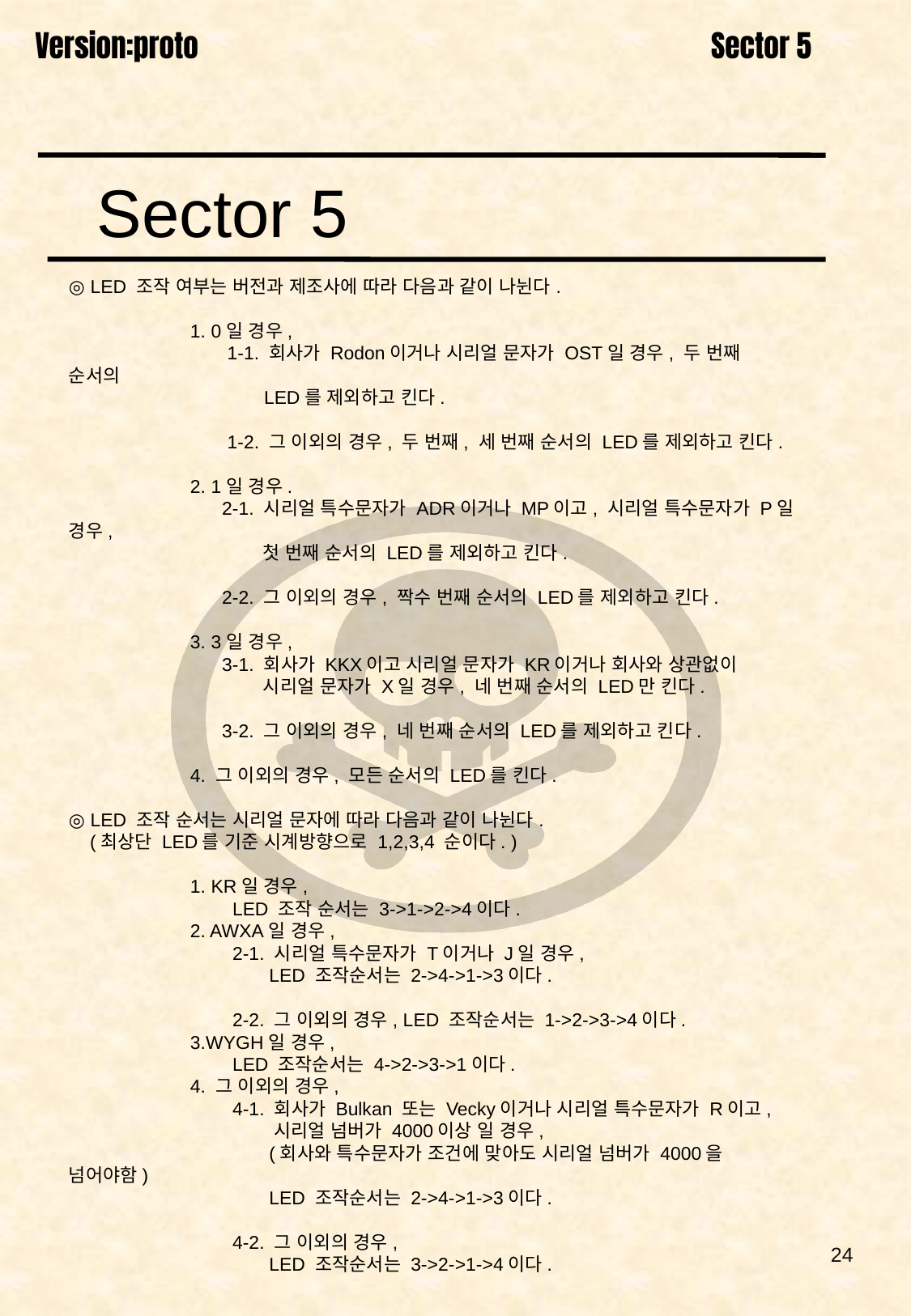

Version:proto
Sector 5
Sector 5
◎ LED 조작 여부는 버전과 제조사에 따라 다음과 같이 나뉜다.

	1. 0일 경우,
	       1-1. 회사가 Rodon이거나 시리얼 문자가 OST일 경우, 두 번째 순서의
	              LED를 제외하고 킨다.

	       1-2. 그 이외의 경우, 두 번째, 세 번째 순서의 LED를 제외하고 킨다.

	2. 1일 경우.
	      2-1. 시리얼 특수문자가 ADR이거나 MP이고, 시리얼 특수문자가 P일 경우,
	             첫 번째 순서의 LED를 제외하고 킨다.

	      2-2. 그 이외의 경우, 짝수 번째 순서의 LED를 제외하고 킨다.

	3. 3일 경우,
	      3-1. 회사가 KKX이고 시리얼 문자가 KR이거나 회사와 상관없이
	             시리얼 문자가 X일 경우, 네 번째 순서의 LED만 킨다.

	      3-2. 그 이외의 경우, 네 번째 순서의 LED를 제외하고 킨다.

	4. 그 이외의 경우, 모든 순서의 LED를 킨다.

◎ LED 조작 순서는 시리얼 문자에 따라 다음과 같이 나뉜다.
    (최상단 LED를 기준 시계방향으로 1,2,3,4 순이다. )

	1. KR일 경우,
	        LED 조작 순서는 3->1->2->4이다.
	2. AWXA일 경우,
	        2-1. 시리얼 특수문자가 T이거나 J일 경우,
	               LED 조작순서는 2->4->1->3이다.

	        2-2. 그 이외의 경우, LED 조작순서는 1->2->3->4이다.
	3.WYGH일 경우,
	        LED 조작순서는 4->2->3->1이다.
	4. 그 이외의 경우,
	        4-1. 회사가 Bulkan 또는 Vecky이거나 시리얼 특수문자가 R이고,
	               시리얼 넘버가 4000이상 일 경우,
	               (회사와 특수문자가 조건에 맞아도 시리얼 넘버가 4000을 넘어야함)
	               LED 조작순서는 2->4->1->3이다.

	        4-2. 그 이외의 경우,
	               LED 조작순서는 3->2->1->4이다.

24